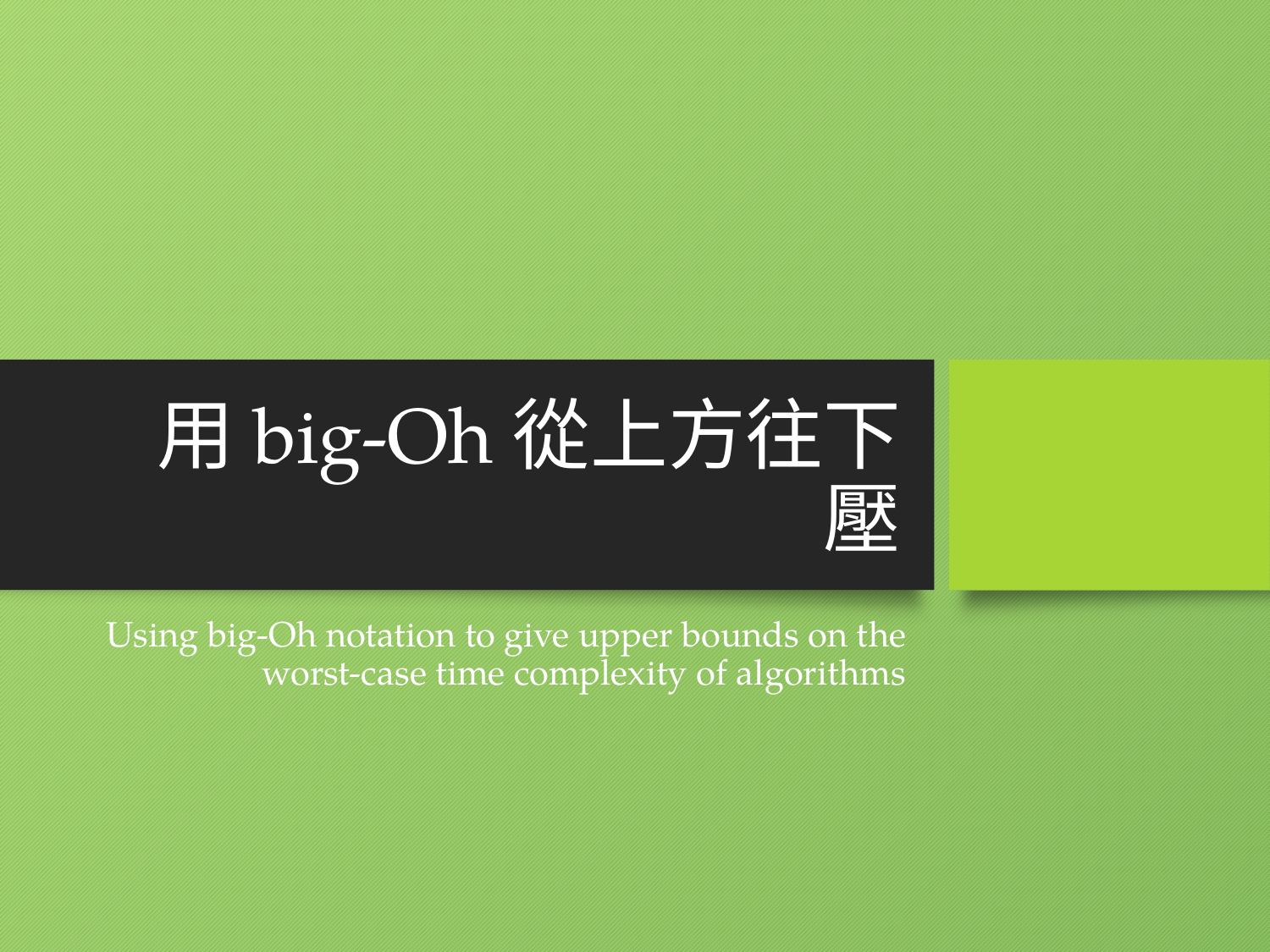

# 用big-Oh從上方往下壓
Using big-Oh notation to give upper bounds on the worst-case time complexity of algorithms